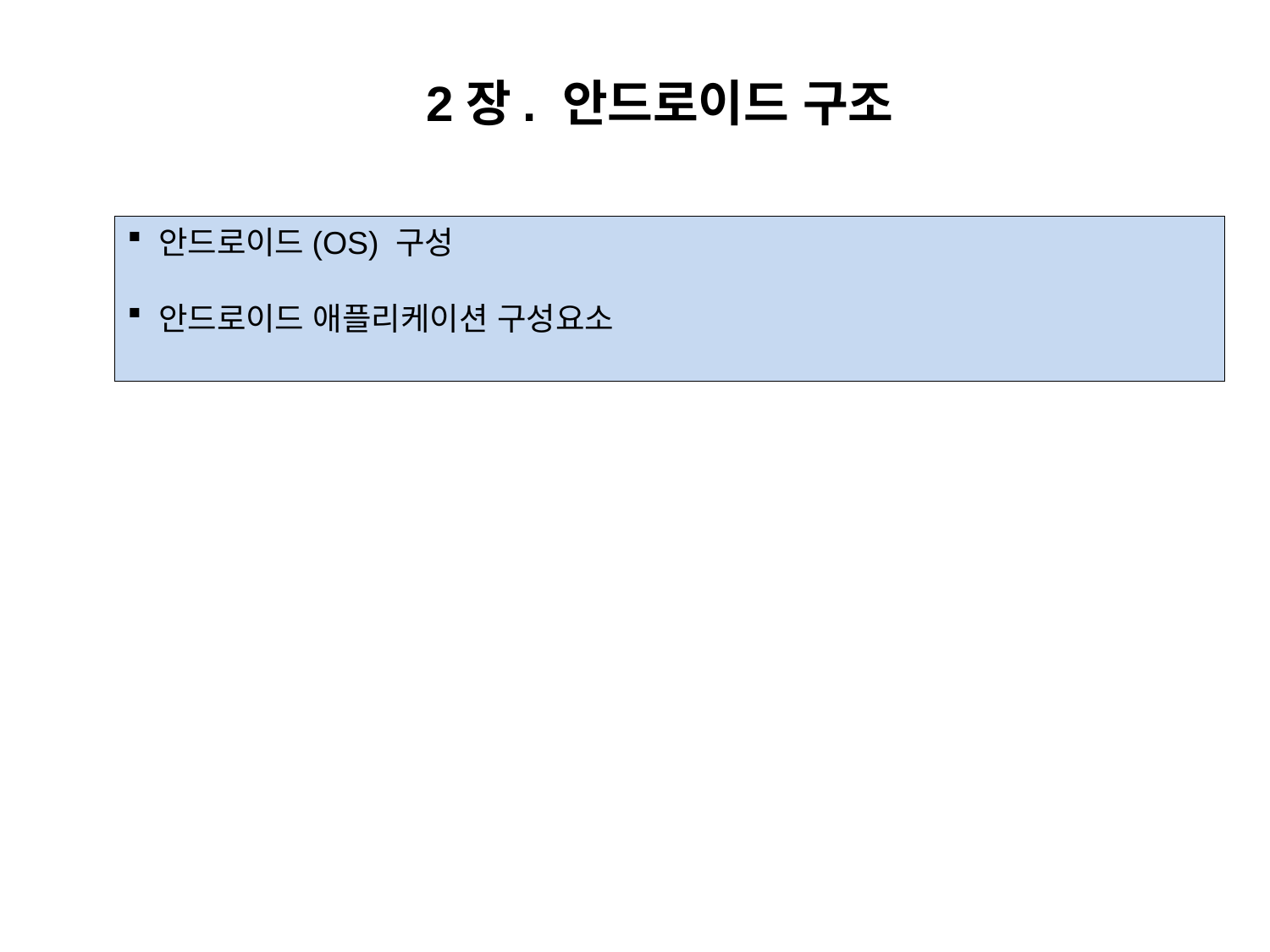

2장. 안드로이드 구조
 안드로이드(OS) 구성

 안드로이드 애플리케이션 구성요소